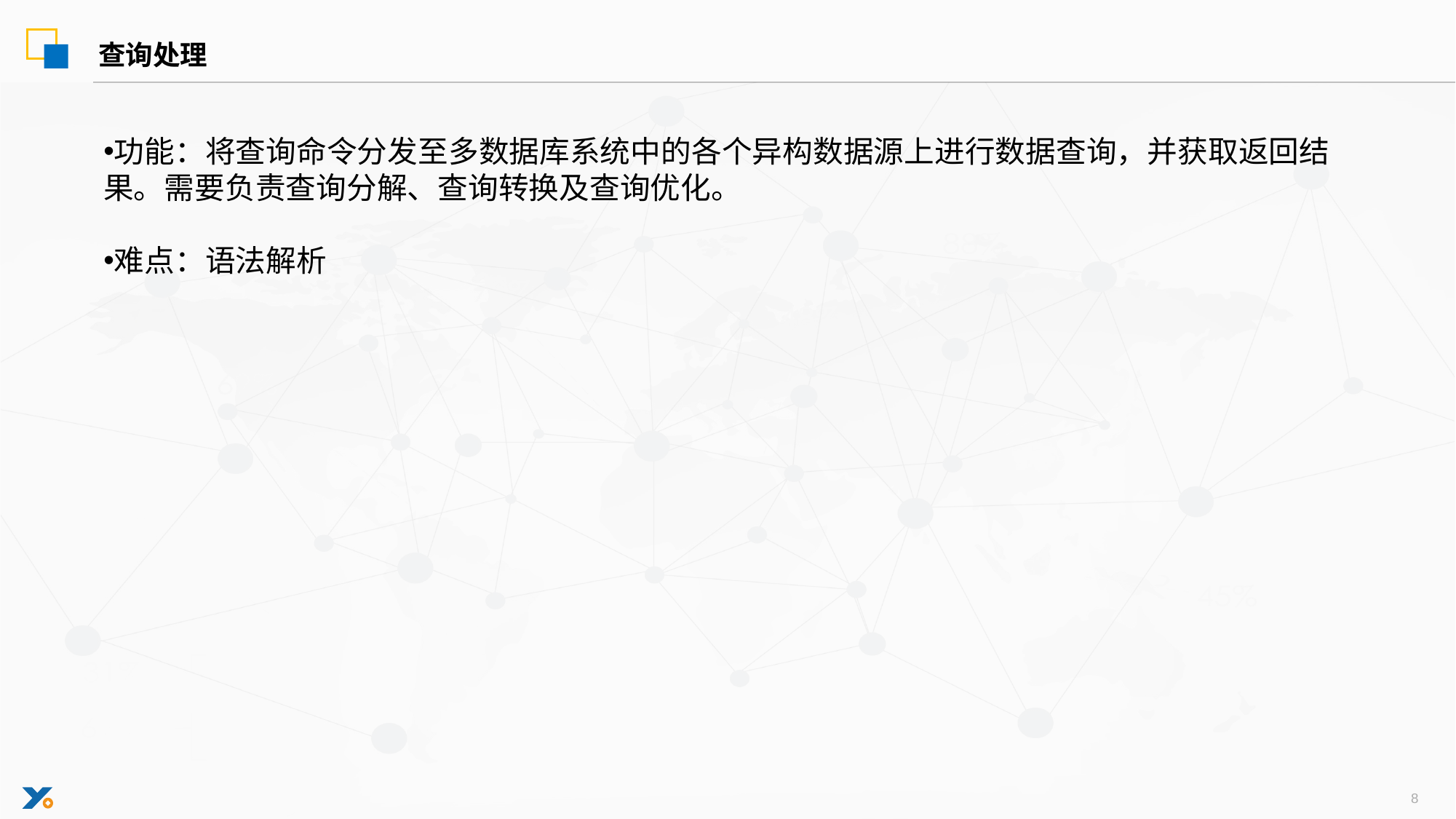

查询处理
功能：将查询命令分发至多数据库系统中的各个异构数据源上进行数据查询，并获取返回结果。需要负责查询分解、查询转换及查询优化。

难点：语法解析